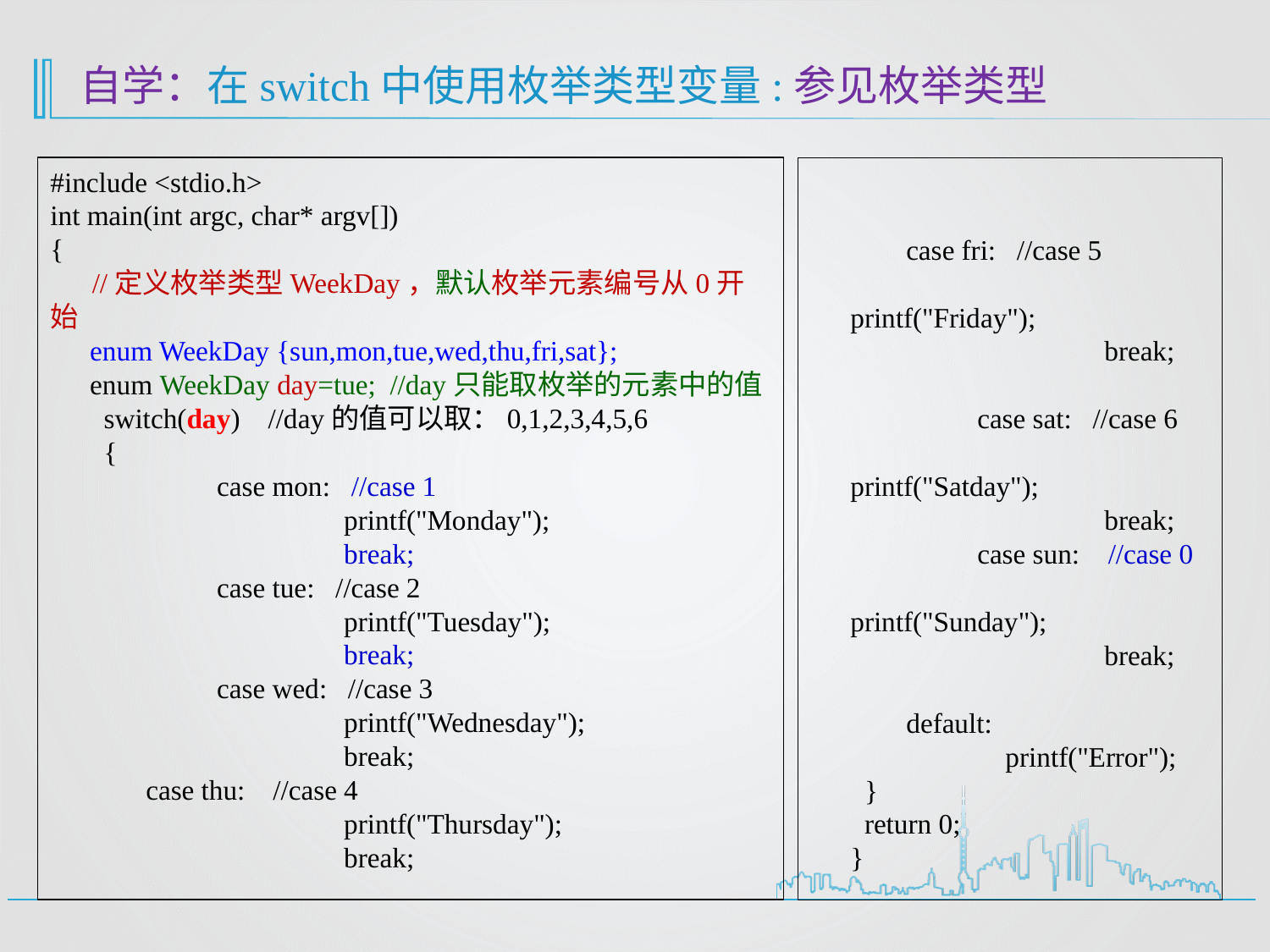

# 自学：在switch中使用枚举类型变量:参见枚举类型
#include <stdio.h>
int main(int argc, char* argv[])
{
      //定义枚举类型WeekDay，默认枚举元素编号从0开始
enum WeekDay {sun,mon,tue,wed,thu,fri,sat};
enum WeekDay day=tue;  //day只能取枚举的元素中的值
  switch(day)    //day的值可以取：0,1,2,3,4,5,6
  {
  	case mon:   //case 1
  		printf("Monday");
  		break;
  	case tue:   //case 2
  		printf("Tuesday");
  		break;
	case wed:   //case 3
  		printf("Wednesday");
  		break;
        case thu:    //case 4
  		printf("Thursday");
  		break;

        case fri:   //case 5
  		printf("Friday");
  		break;
  	case sat:   //case 6
  		printf("Satday");
  		break;
  	case sun:    //case 0
  		printf("Sunday");
  		break;
        default:
	    printf("Error");
  }
  return 0;
}